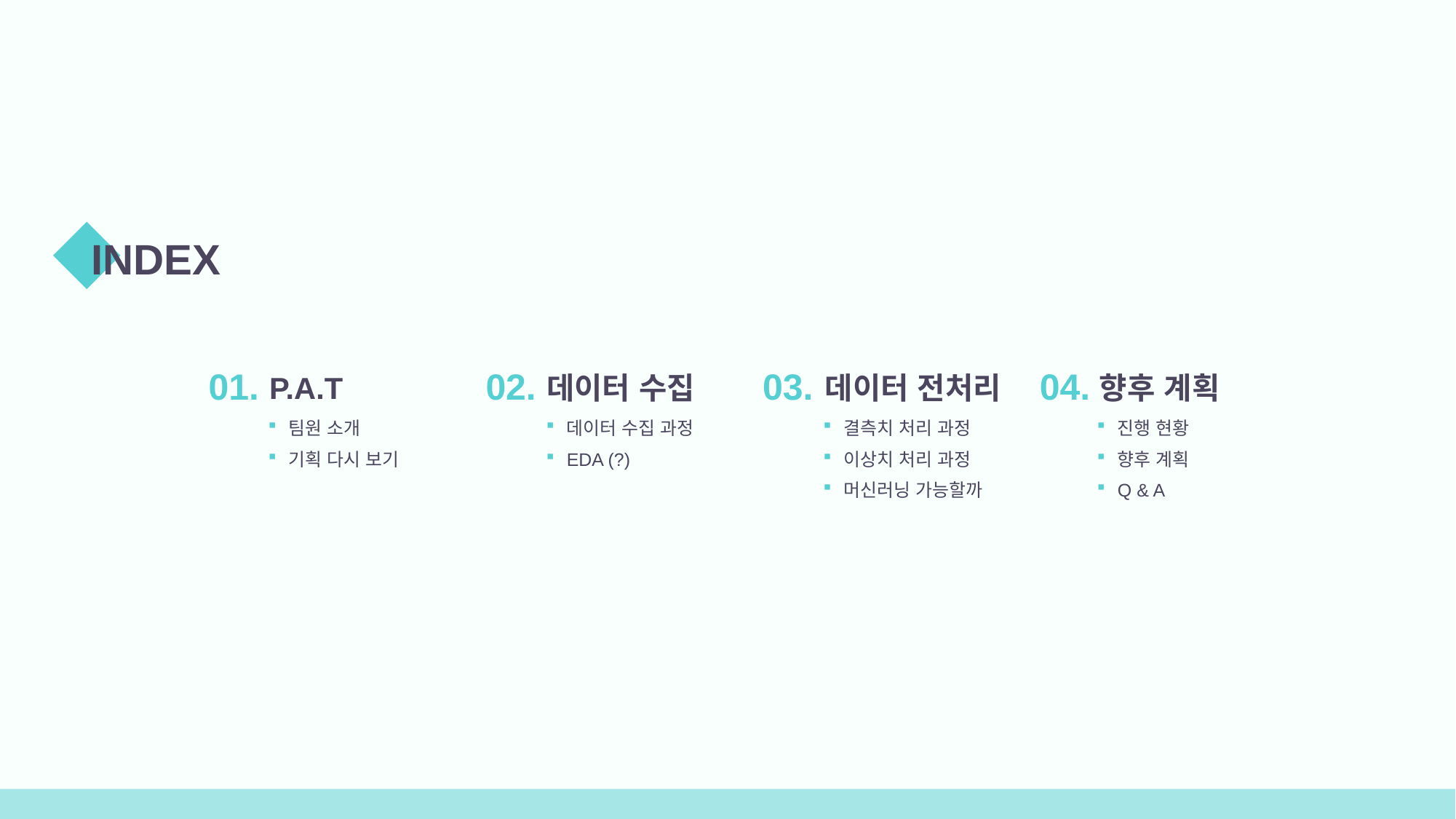

INDEX
01.
02.
03.
04.
 P.A.T
데이터 수집
데이터 전처리
향후 계획
팀원 소개
기획 다시 보기
데이터 수집 과정
EDA (?)
결측치 처리 과정
이상치 처리 과정
머신러닝 가능할까
진행 현황
향후 계획
Q & A